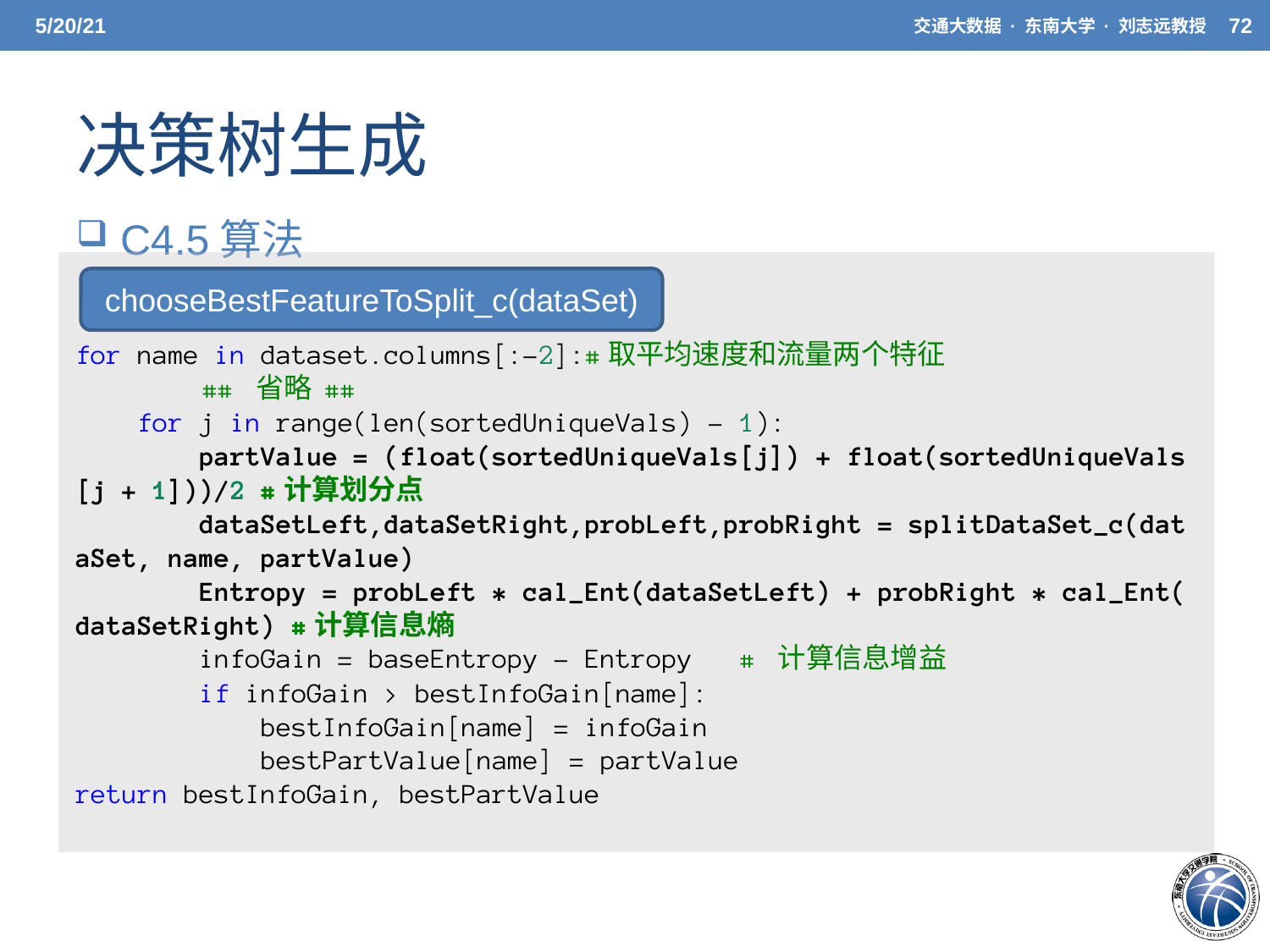

5/20/21
交通大数据 · 东南大学 · 刘志远教授
72
# 决策树生成
 C4.5算法

chooseBestFeatureToSplit_c(dataSet)
for name in dataset.columns[:-2]:#取平均速度和流量两个特征
	## 省略 ##
    for j in range(len(sortedUniqueVals) - 1):
        partValue = (float(sortedUniqueVals[j]) + float(sortedUniqueVals[j + 1]))/2 #计算划分点
        dataSetLeft,dataSetRight,probLeft,probRight = splitDataSet_c(dataSet, name, partValue)
        Entropy = probLeft * cal_Ent(dataSetLeft) + probRight * cal_Ent(dataSetRight) #计算信息熵
        infoGain = baseEntropy - Entropy   # 计算信息增益
        if infoGain > bestInfoGain[name]:
            bestInfoGain[name] = infoGain
            bestPartValue[name] = partValue
return bestInfoGain, bestPartValue